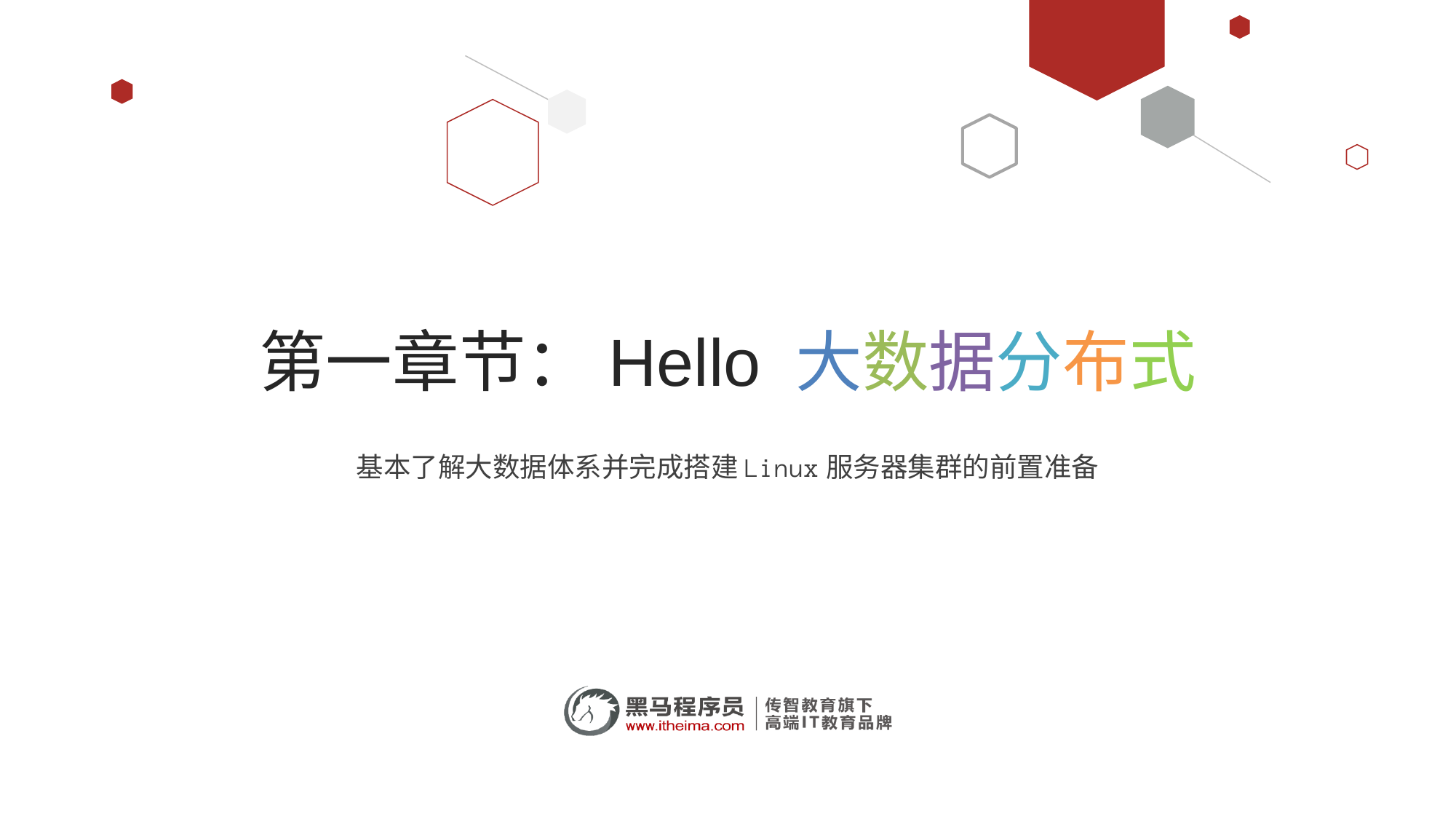

第一章节：Hello 大数据分布式
基本了解大数据体系并完成搭建Linux服务器集群的前置准备